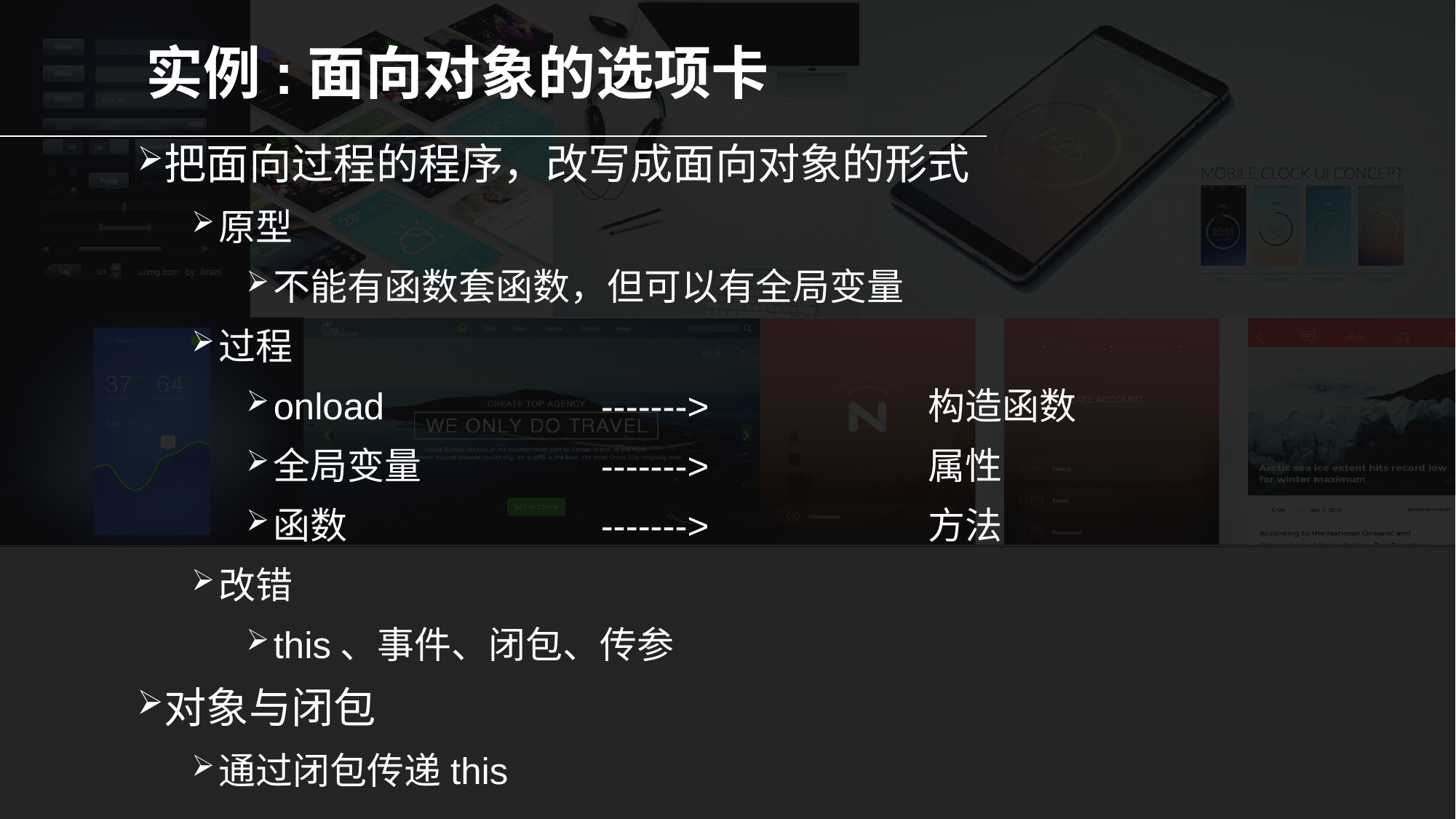

# 实例:面向对象的选项卡
把面向过程的程序，改写成面向对象的形式
原型
不能有函数套函数，但可以有全局变量
过程
onload  		------->			构造函数
全局变量  		------->    		属性
函数			------->			方法
改错
this、事件、闭包、传参
对象与闭包
通过闭包传递this